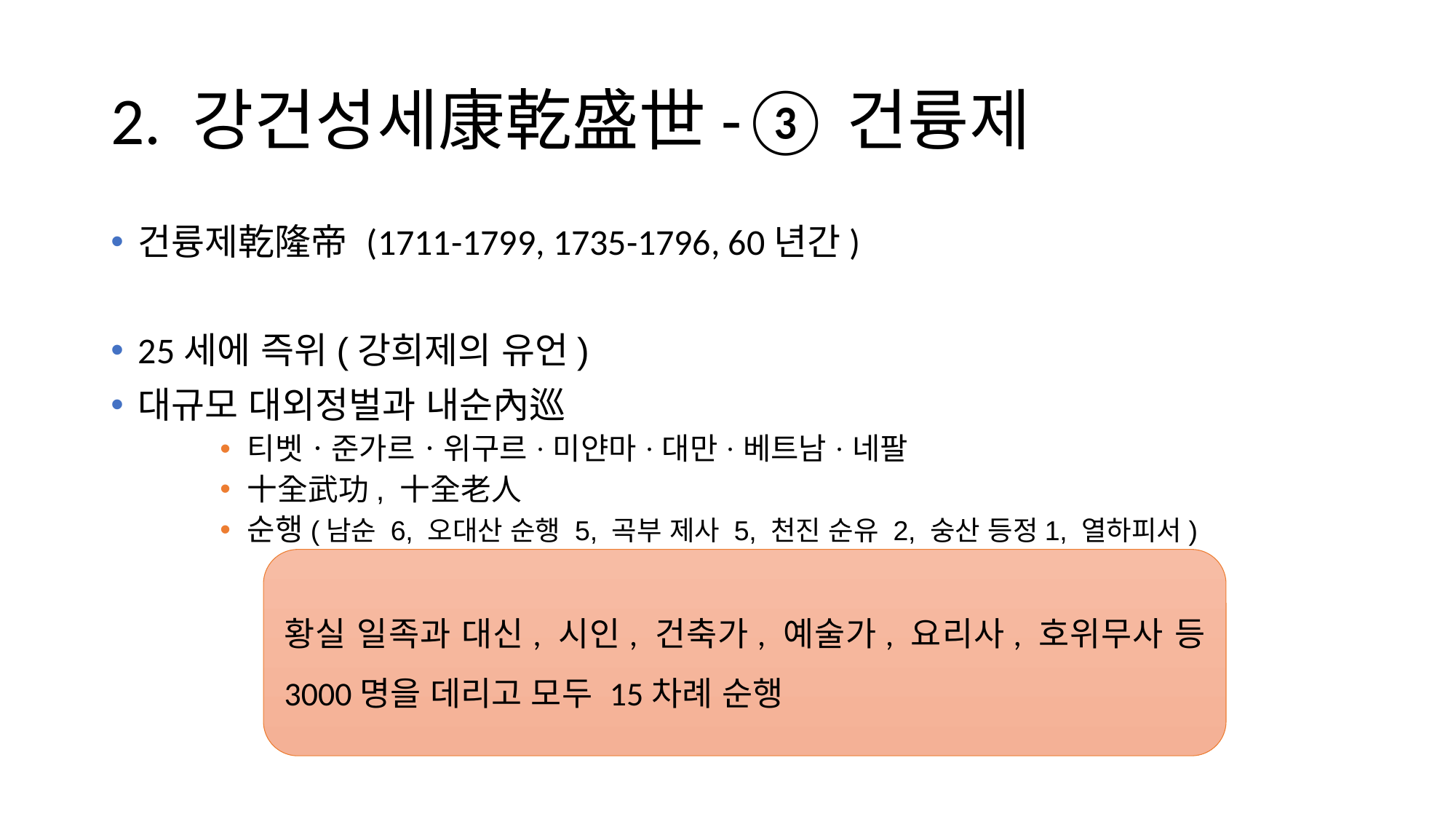

# 2. 강건성세康乾盛世-③건륭제
건륭제乾隆帝 (1711-1799, 1735-1796, 60년간)

25세에 즉위(강희제의 유언)
대규모 대외정벌과 내순內巡
티벳ㆍ준가르ㆍ위구르ㆍ미얀마ㆍ대만ㆍ베트남ㆍ네팔
十全武功, 十全老人
순행(남순 6, 오대산 순행 5, 곡부 제사 5, 천진 순유 2, 숭산 등정1, 열하피서)
황실 일족과 대신, 시인, 건축가, 예술가, 요리사, 호위무사 등 3000명을 데리고 모두 15차례 순행